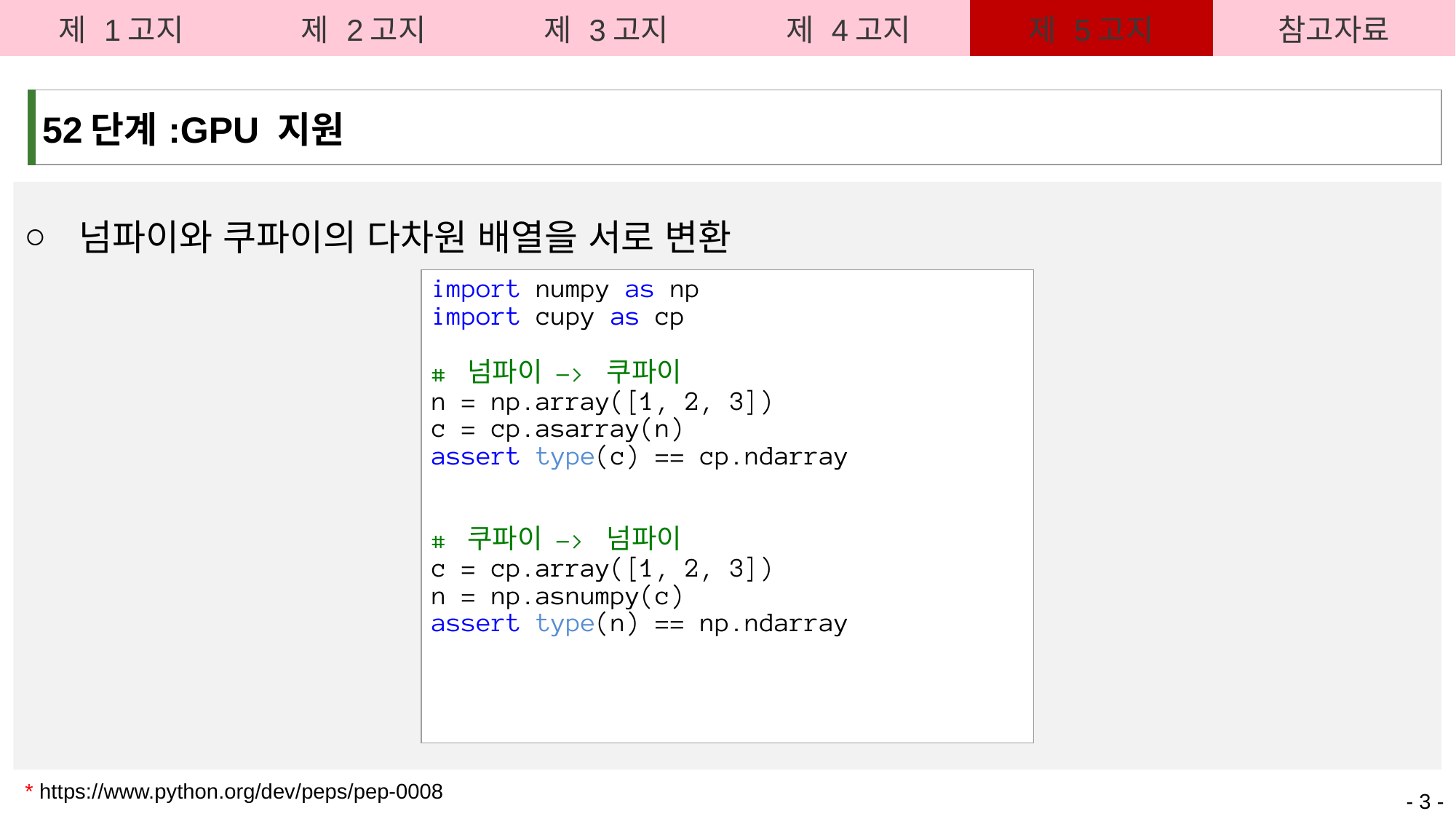

| 제 1고지 | 제 2고지 | 제 3고지 | 제 4고지 | 제 5고지 | 참고자료 |
| --- | --- | --- | --- | --- | --- |
| 52단계:GPU 지원 |
| --- |
넘파이와 쿠파이의 다차원 배열을 서로 변환

| import numpy as np import cupy as cp # 넘파이 -> 쿠파이 n = np.array([1, 2, 3]) c = cp.asarray(n) assert type(c) == cp.ndarray # 쿠파이 -> 넘파이 c = cp.array([1, 2, 3]) n = np.asnumpy(c) assert type(n) == np.ndarray |
| --- |
* https://www.python.org/dev/peps/pep-0008
- 3 -